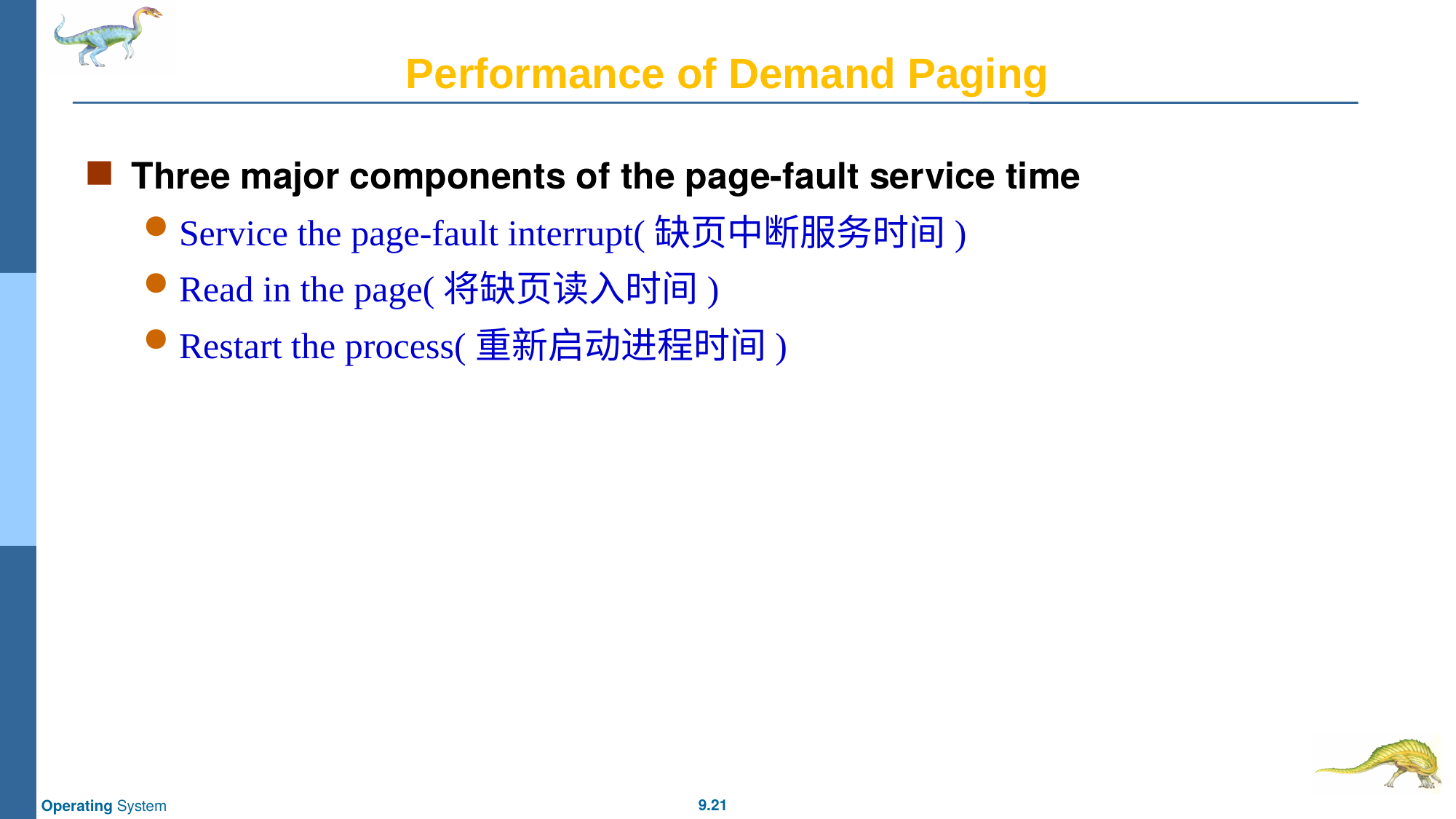

# Performance of Demand Paging
Three major components of the page-fault service time
Service the page-fault interrupt(缺页中断服务时间)
Read in the page(将缺页读入时间)
Restart the process(重新启动进程时间)